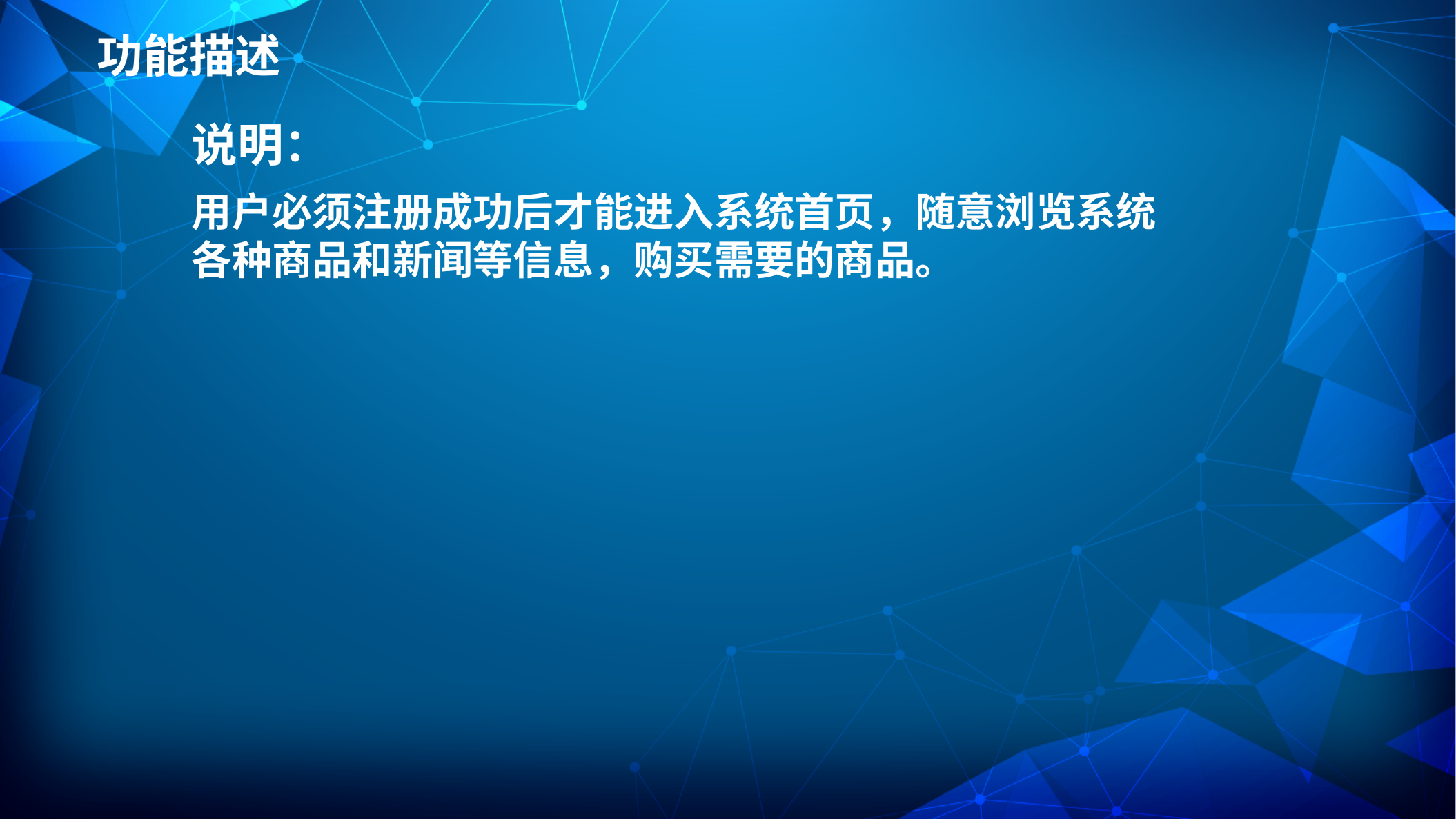

功能描述
说明：
用户必须注册成功后才能进入系统首页，随意浏览系统各种商品和新闻等信息，购买需要的商品。